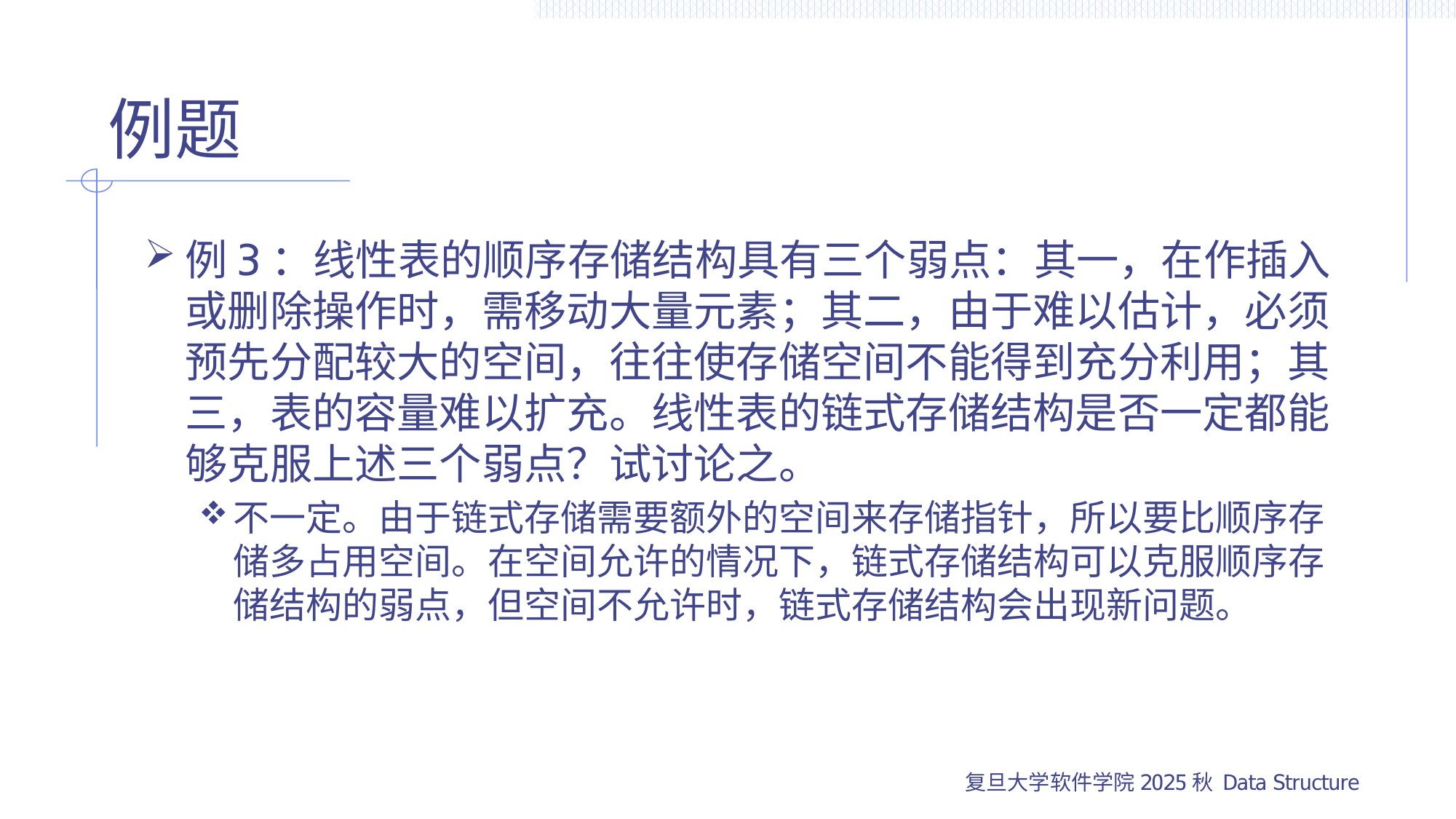

# 例题
例3：线性表的顺序存储结构具有三个弱点：其一，在作插入或删除操作时，需移动大量元素；其二，由于难以估计，必须预先分配较大的空间，往往使存储空间不能得到充分利用；其三，表的容量难以扩充。线性表的链式存储结构是否一定都能够克服上述三个弱点？试讨论之。
不一定。由于链式存储需要额外的空间来存储指针，所以要比顺序存储多占用空间。在空间允许的情况下，链式存储结构可以克服顺序存储结构的弱点，但空间不允许时，链式存储结构会出现新问题。